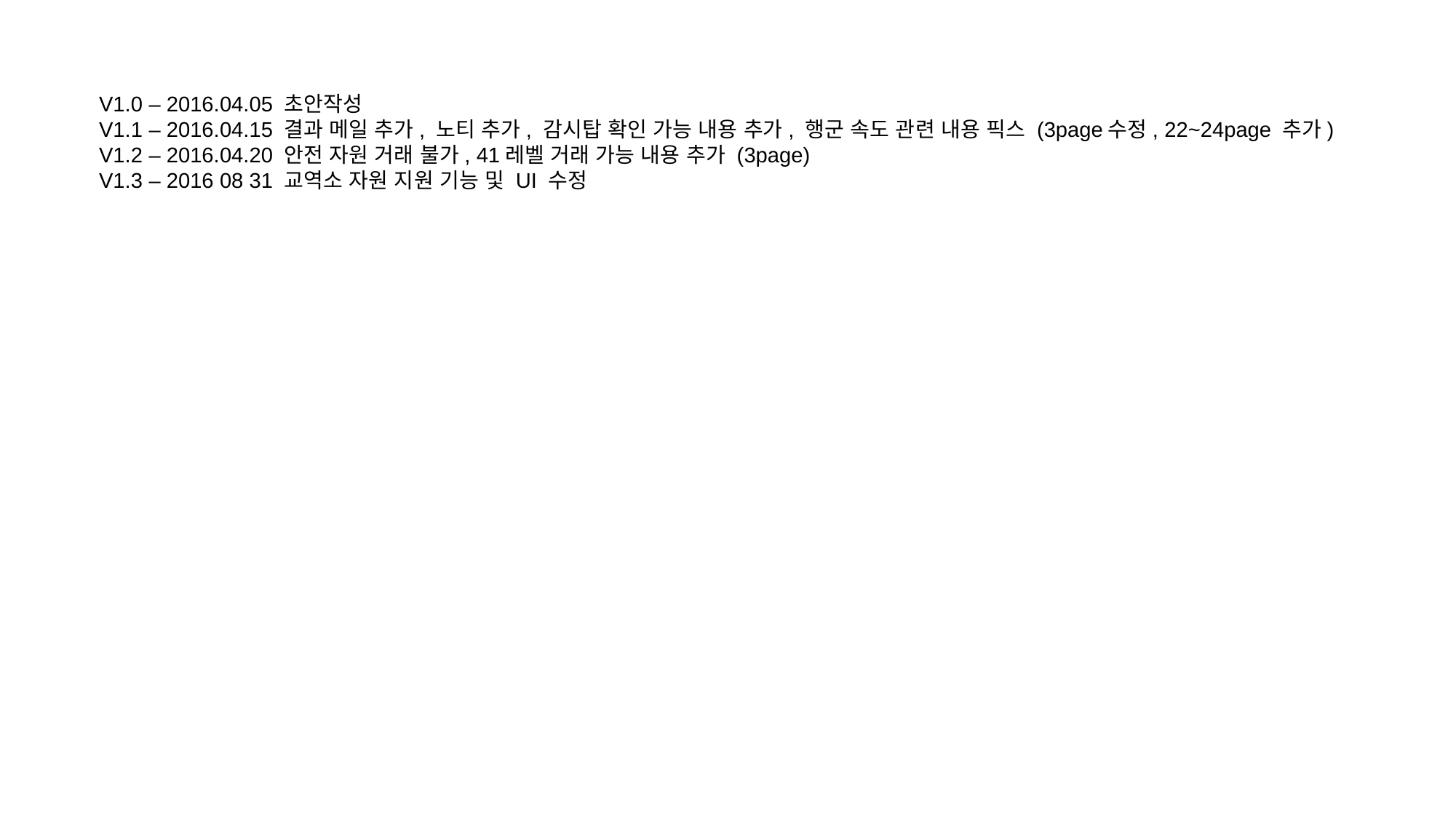

V1.0 – 2016.04.05 초안작성
V1.1 – 2016.04.15 결과 메일 추가, 노티 추가, 감시탑 확인 가능 내용 추가, 행군 속도 관련 내용 픽스 (3page수정, 22~24page 추가)
V1.2 – 2016.04.20 안전 자원 거래 불가, 41레벨 거래 가능 내용 추가 (3page)
V1.3 – 2016 08 31 교역소 자원 지원 기능 및 UI 수정